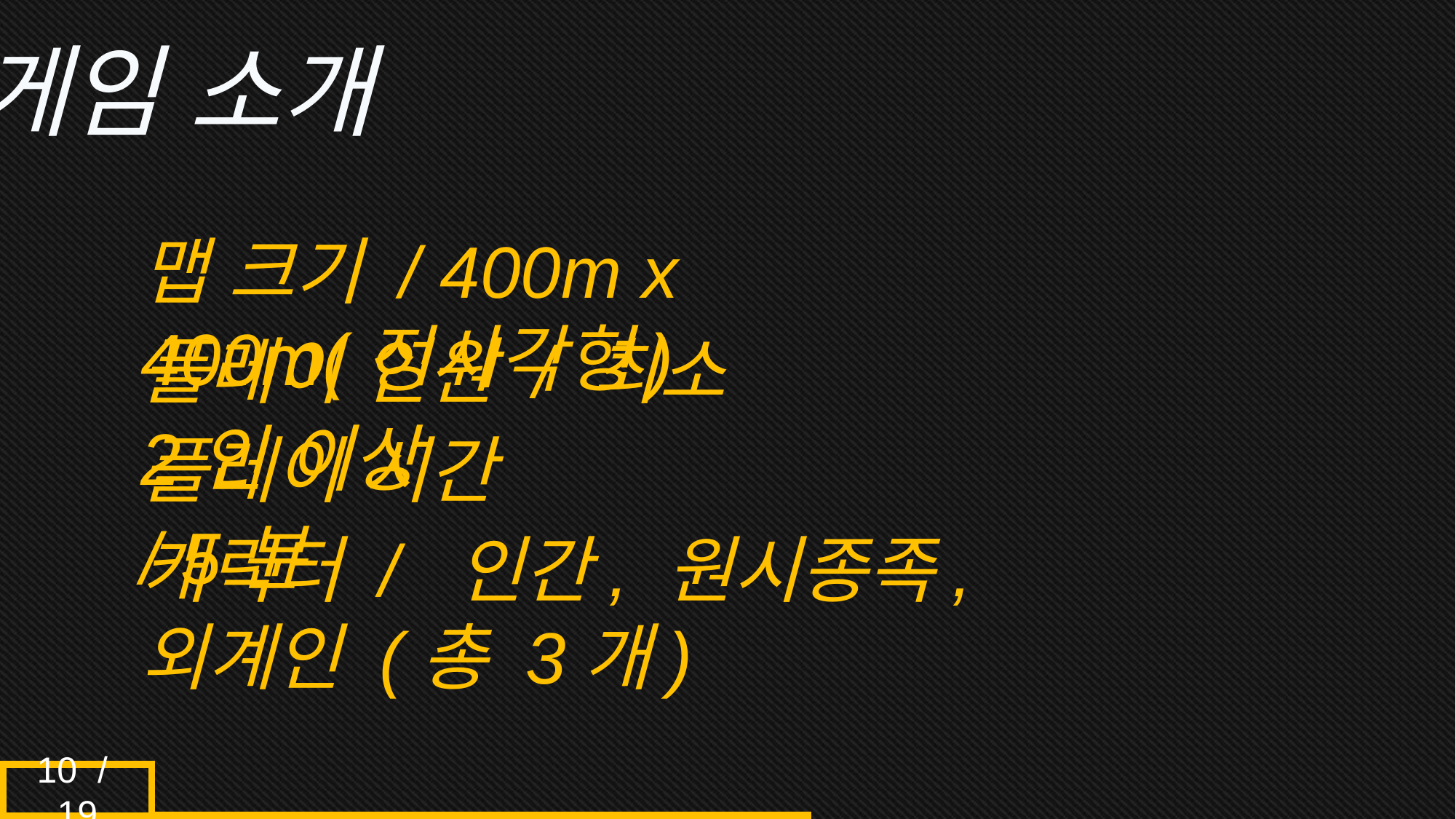

게임 소개
맵 크기 / 400m x 400m(정사각형)
플레이 인원 / 최소 2인 이상
플레이 시간 / 5분
캐릭터 /  인간, 원시종족, 외계인 (총 3개)
10  /  19